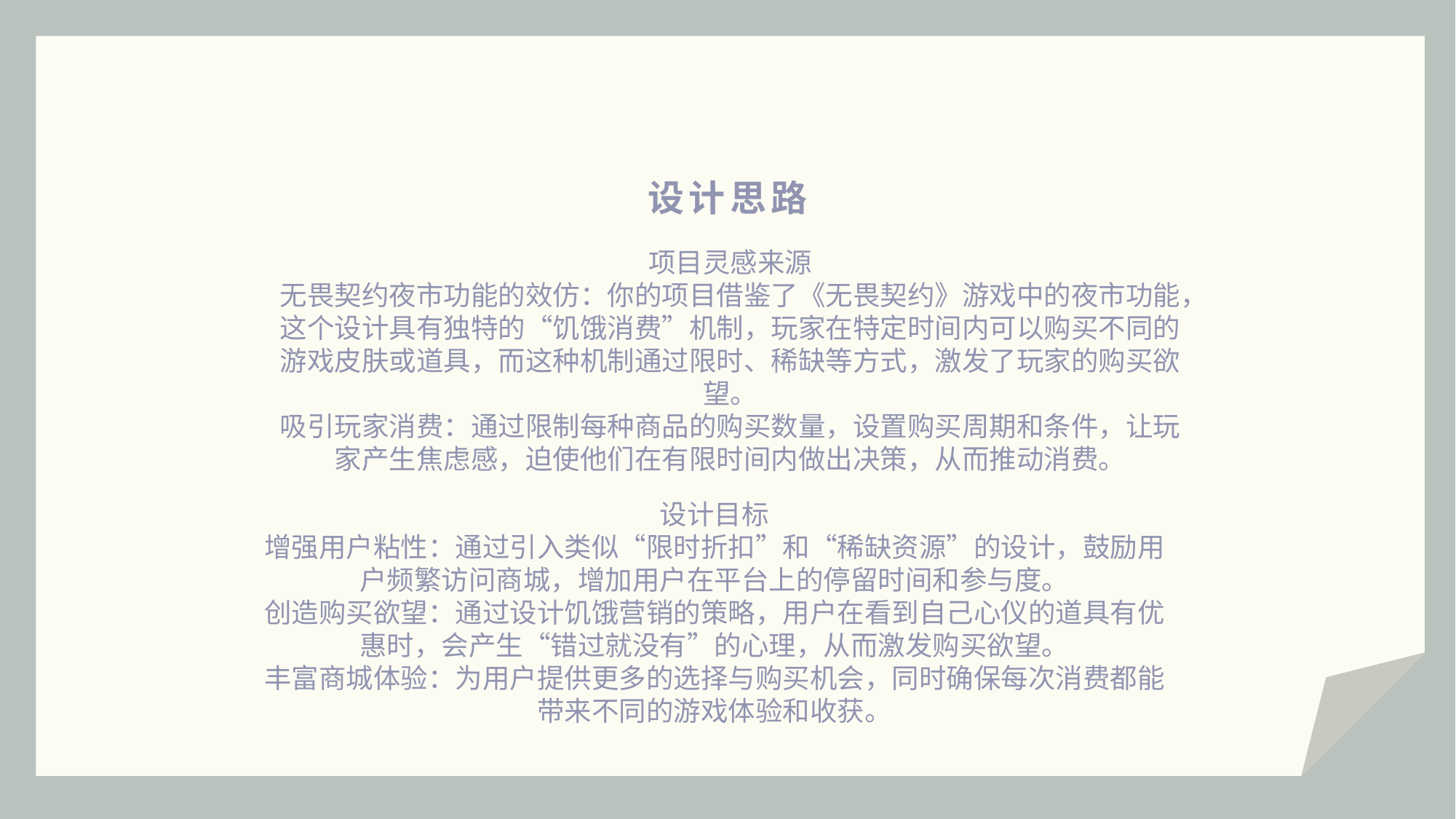

设计思路
项目灵感来源
无畏契约夜市功能的效仿：你的项目借鉴了《无畏契约》游戏中的夜市功能，这个设计具有独特的“饥饿消费”机制，玩家在特定时间内可以购买不同的游戏皮肤或道具，而这种机制通过限时、稀缺等方式，激发了玩家的购买欲望。
吸引玩家消费：通过限制每种商品的购买数量，设置购买周期和条件，让玩家产生焦虑感，迫使他们在有限时间内做出决策，从而推动消费。
设计目标
增强用户粘性：通过引入类似“限时折扣”和“稀缺资源”的设计，鼓励用户频繁访问商城，增加用户在平台上的停留时间和参与度。
创造购买欲望：通过设计饥饿营销的策略，用户在看到自己心仪的道具有优惠时，会产生“错过就没有”的心理，从而激发购买欲望。
丰富商城体验：为用户提供更多的选择与购买机会，同时确保每次消费都能带来不同的游戏体验和收获。